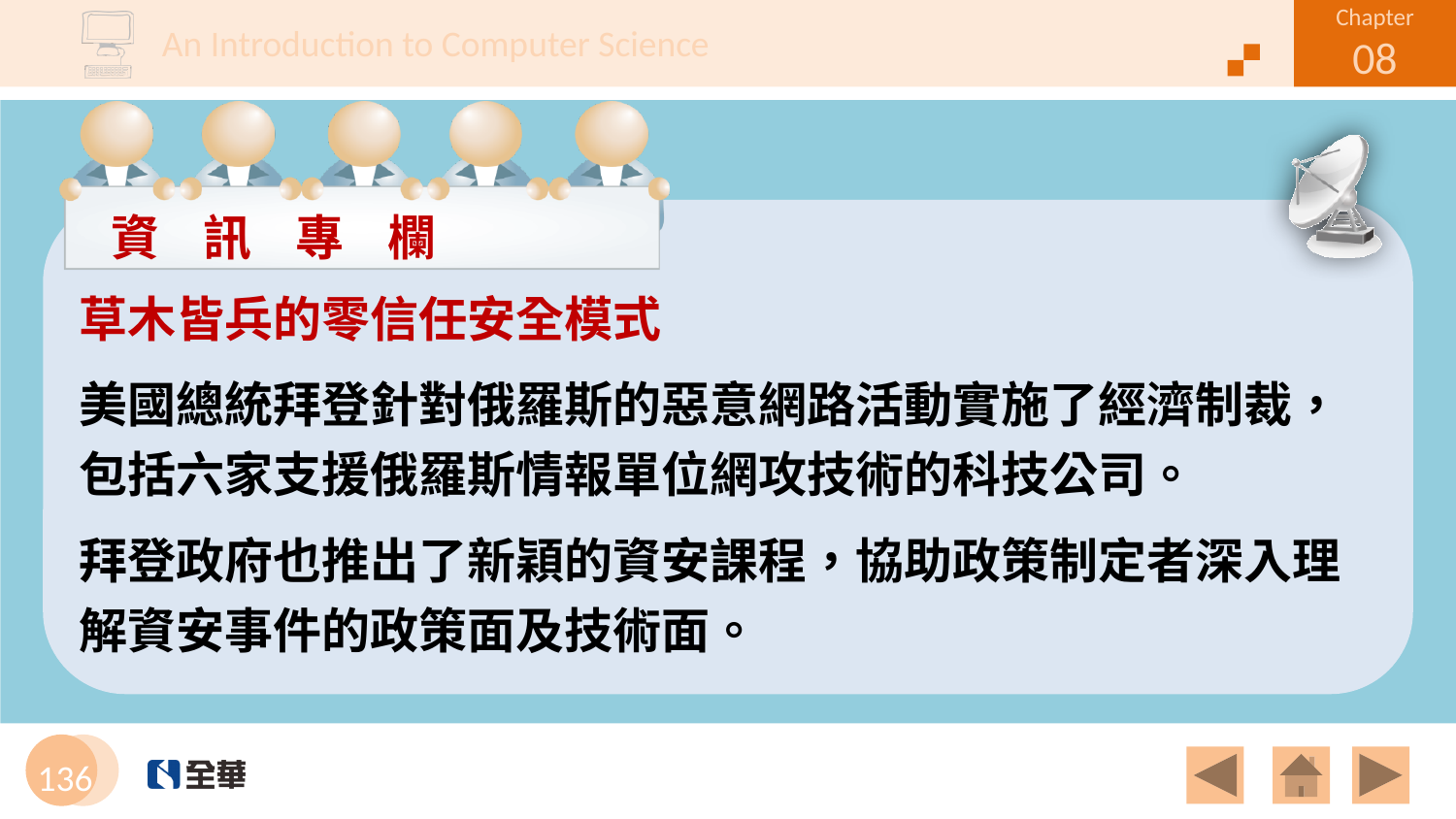

草木皆兵的零信任安全模式
美國總統拜登針對俄羅斯的惡意網路活動實施了經濟制裁，包括六家支援俄羅斯情報單位網攻技術的科技公司。
拜登政府也推出了新穎的資安課程，協助政策制定者深入理解資安事件的政策面及技術面。